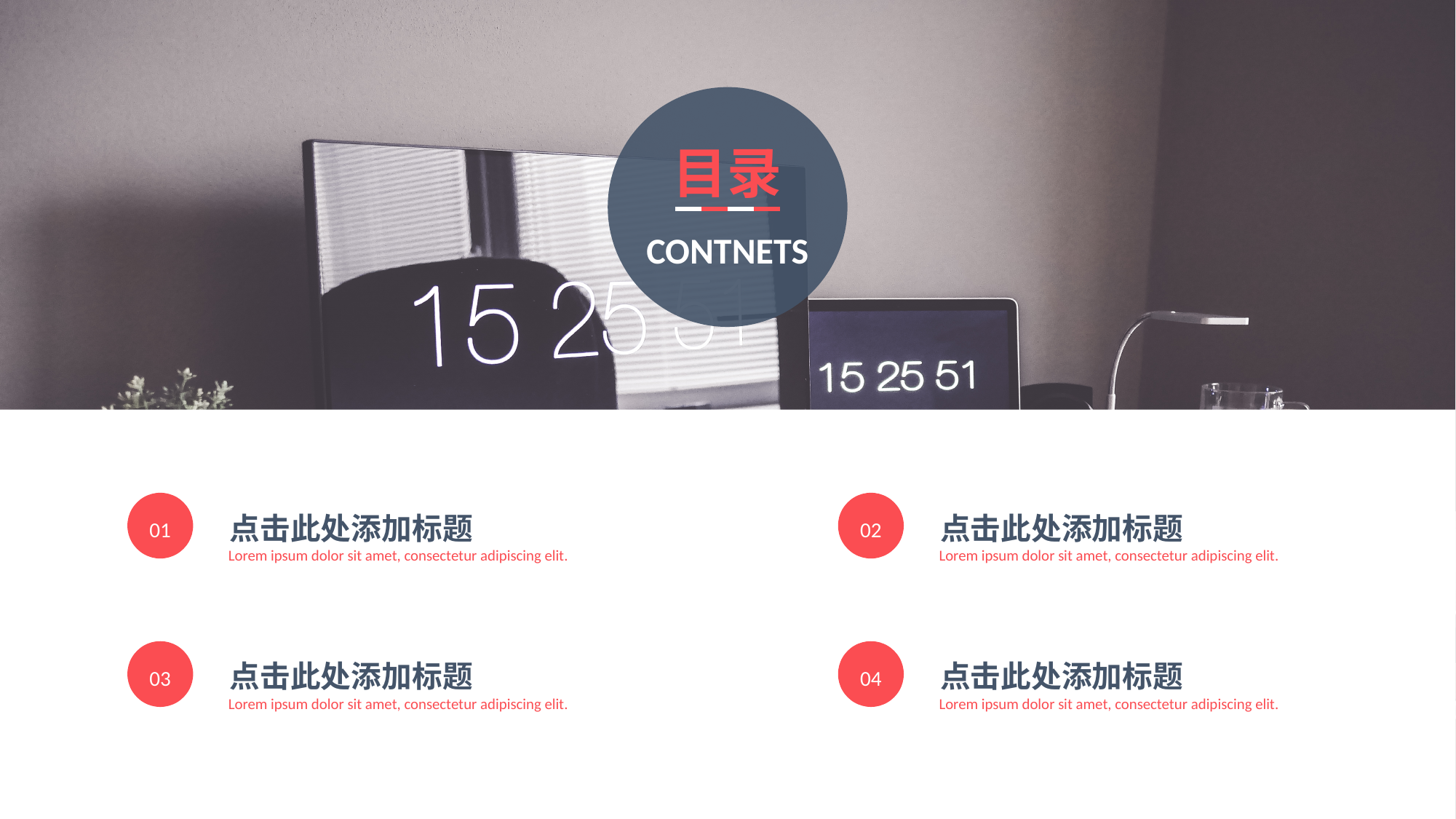

目录
CONTNETS

01
点击此处添加标题
02
点击此处添加标题
Lorem ipsum dolor sit amet, consectetur adipiscing elit.
Lorem ipsum dolor sit amet, consectetur adipiscing elit.
03
点击此处添加标题
04
点击此处添加标题
Lorem ipsum dolor sit amet, consectetur adipiscing elit.
Lorem ipsum dolor sit amet, consectetur adipiscing elit.